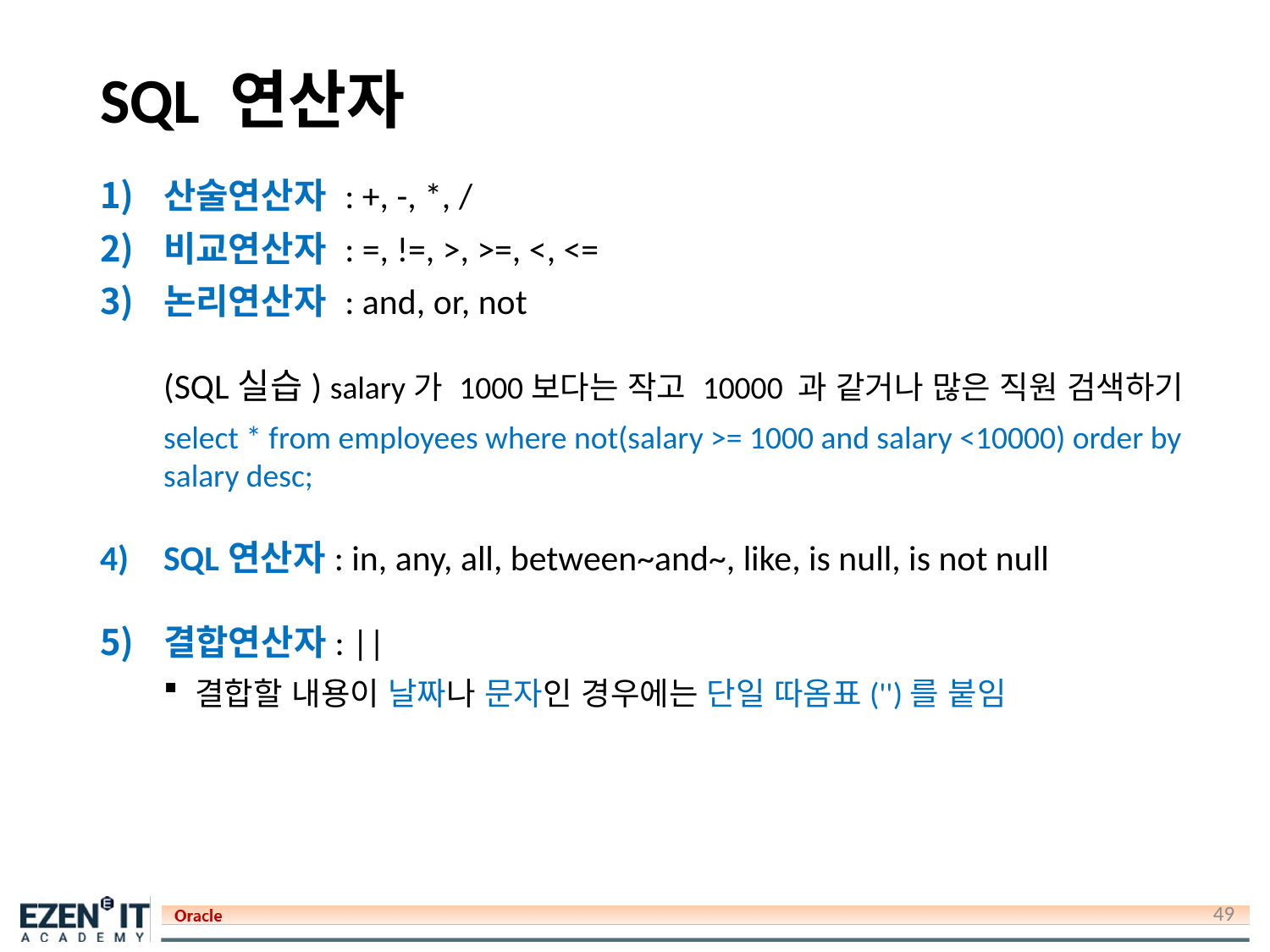

# SQL 연산자
산술연산자 : +, -, *, /
비교연산자 : =, !=, >, >=, <, <=
논리연산자 : and, or, not
(SQL실습) salary가 1000보다는 작고 10000 과 같거나 많은 직원 검색하기
select * from employees where not(salary >= 1000 and salary <10000) order by salary desc;
SQL연산자: in, any, all, between~and~, like, is null, is not null
결합연산자: ||
결합할 내용이 날짜나 문자인 경우에는 단일 따옴표('')를 붙임
49